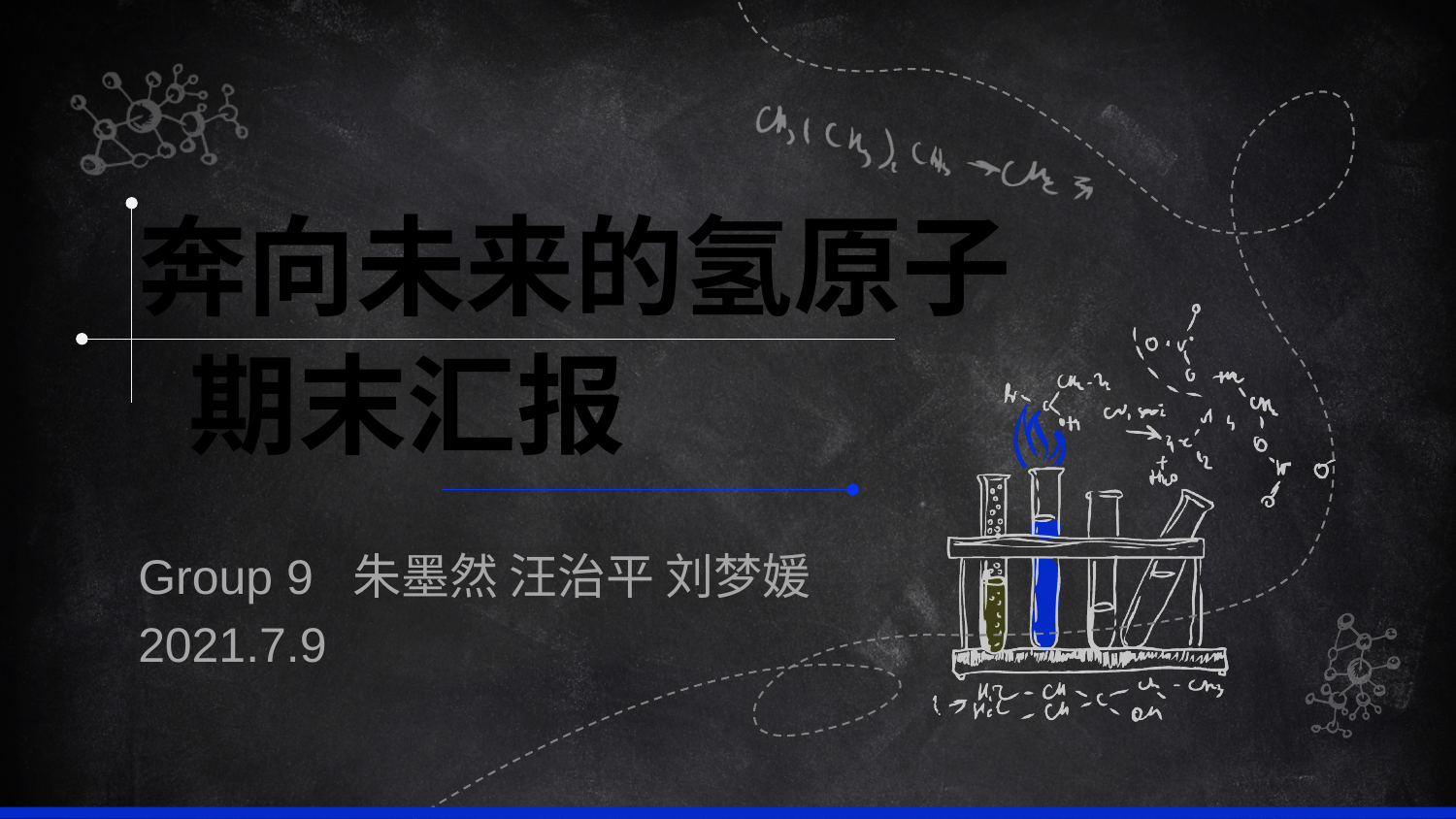

奔向未来的氢原子
 期末汇报
Group 9  朱墨然 汪治平 刘梦媛
2021.7.9